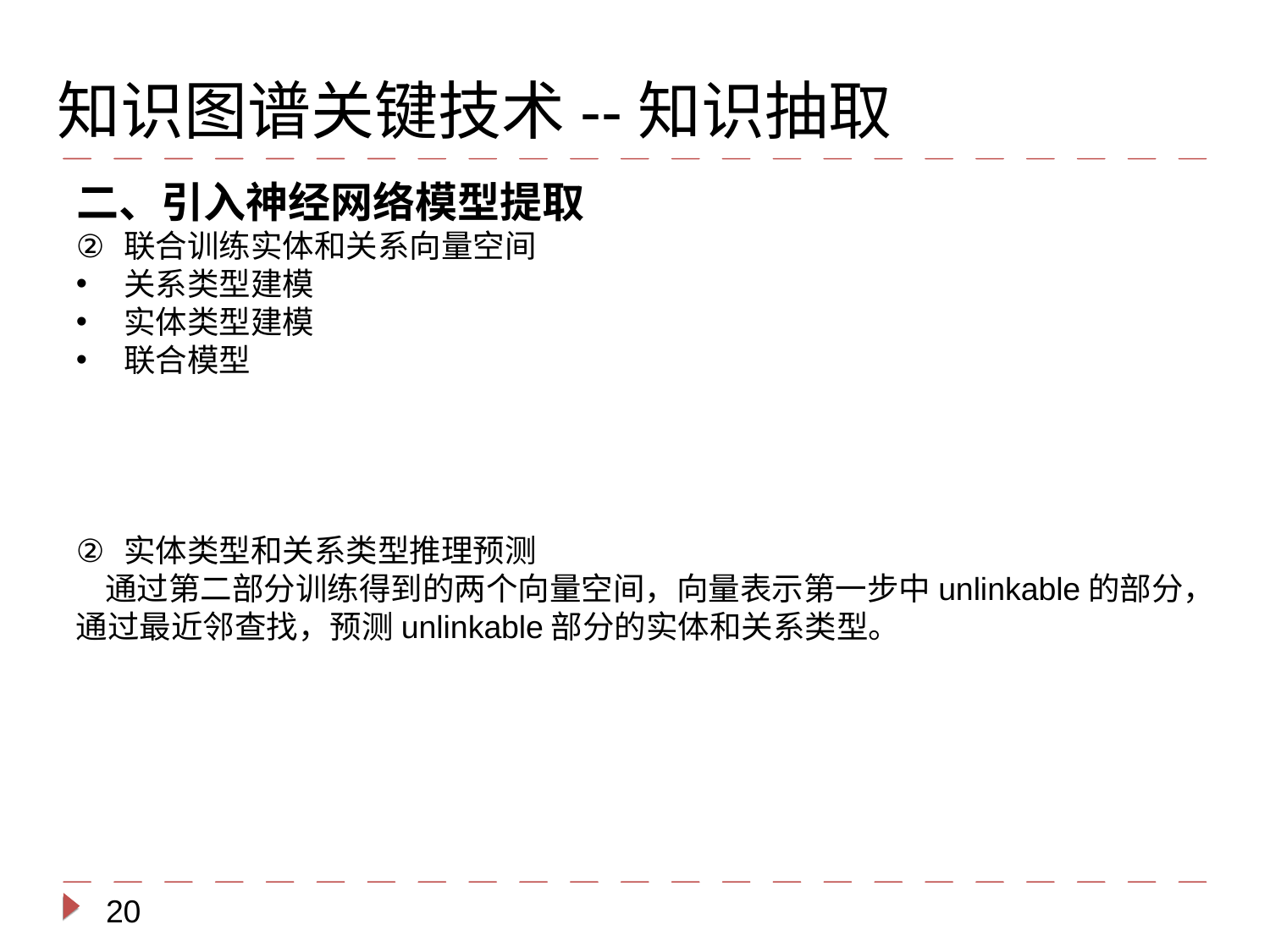

知识图谱关键技术--知识抽取
二、引入神经网络模型提取
联合训练实体和关系向量空间
关系类型建模
实体类型建模
联合模型

实体类型和关系类型推理预测
   通过第二部分训练得到的两个向量空间，向量表示第一步中unlinkable的部分，通过最近邻查找，预测unlinkable部分的实体和关系类型。

20